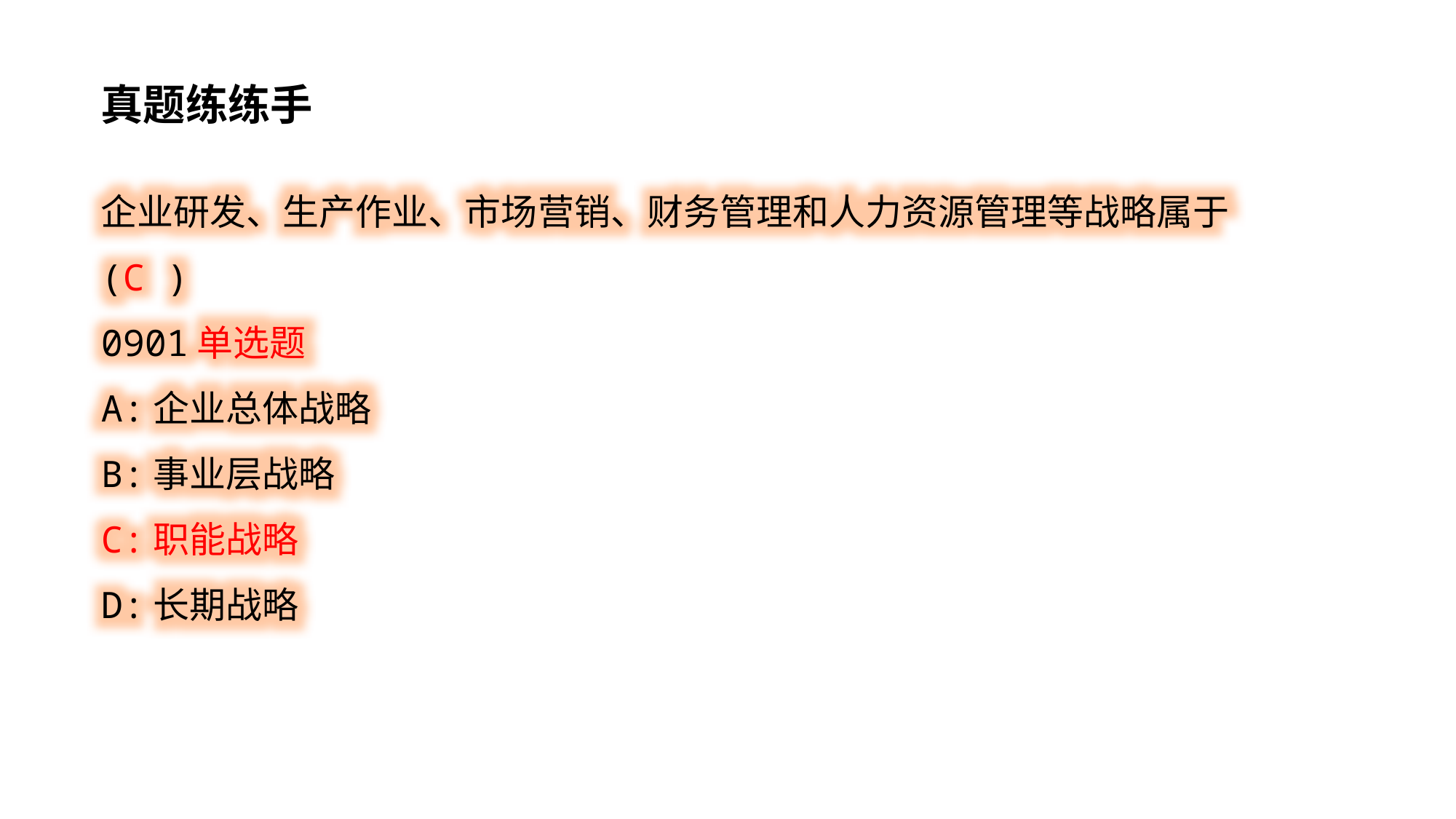

真题练练手
企业研发、生产作业、市场营销、财务管理和人力资源管理等战略属于(C )
0901单选题
A:企业总体战略
B:事业层战略
C:职能战略
D:长期战略